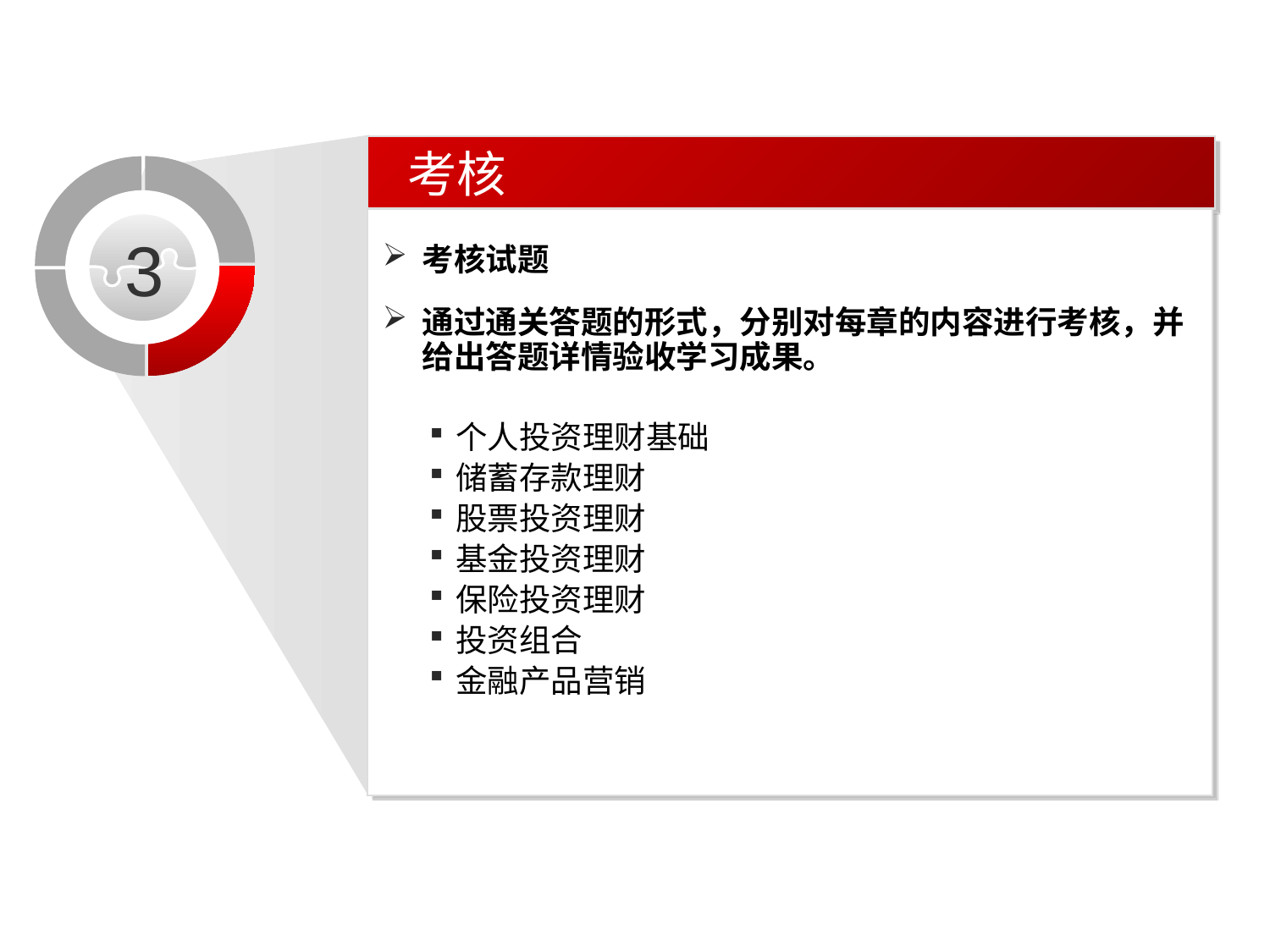

考核

考核试题

通过通关答题的形式，分别对每章的内容进行考核，并给出答题详情验收学习成果。

个人投资理财基础
储蓄存款理财
股票投资理财
基金投资理财
保险投资理财
投资组合
金融产品营销

3